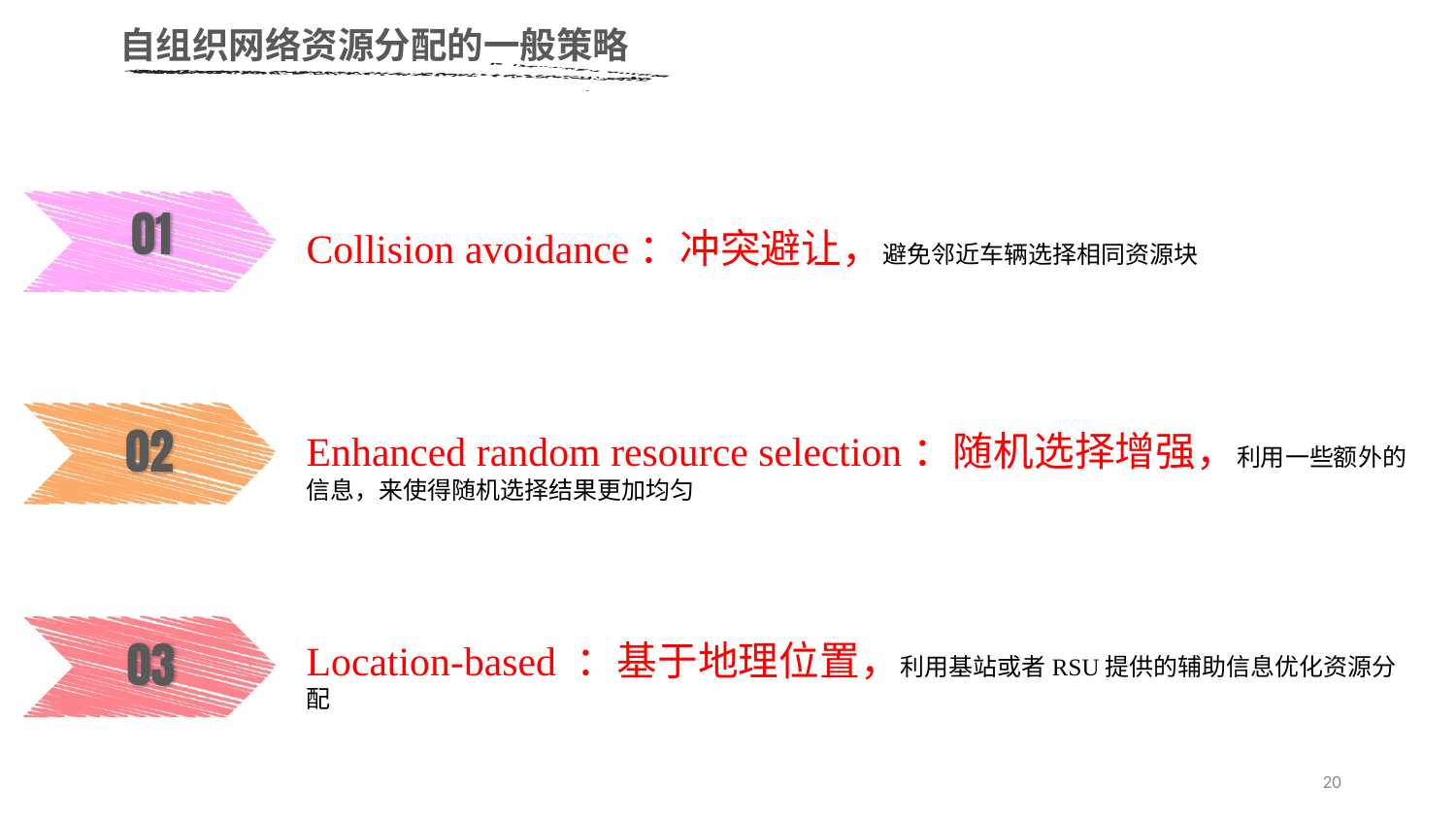

自组织网络资源分配的一般策略

01
Collision avoidance：冲突避让，避免邻近车辆选择相同资源块

02
Enhanced random resource selection：随机选择增强，利用一些额外的信息，来使得随机选择结果更加均匀

03
Location-based ：基于地理位置，利用基站或者RSU提供的辅助信息优化资源分配
20